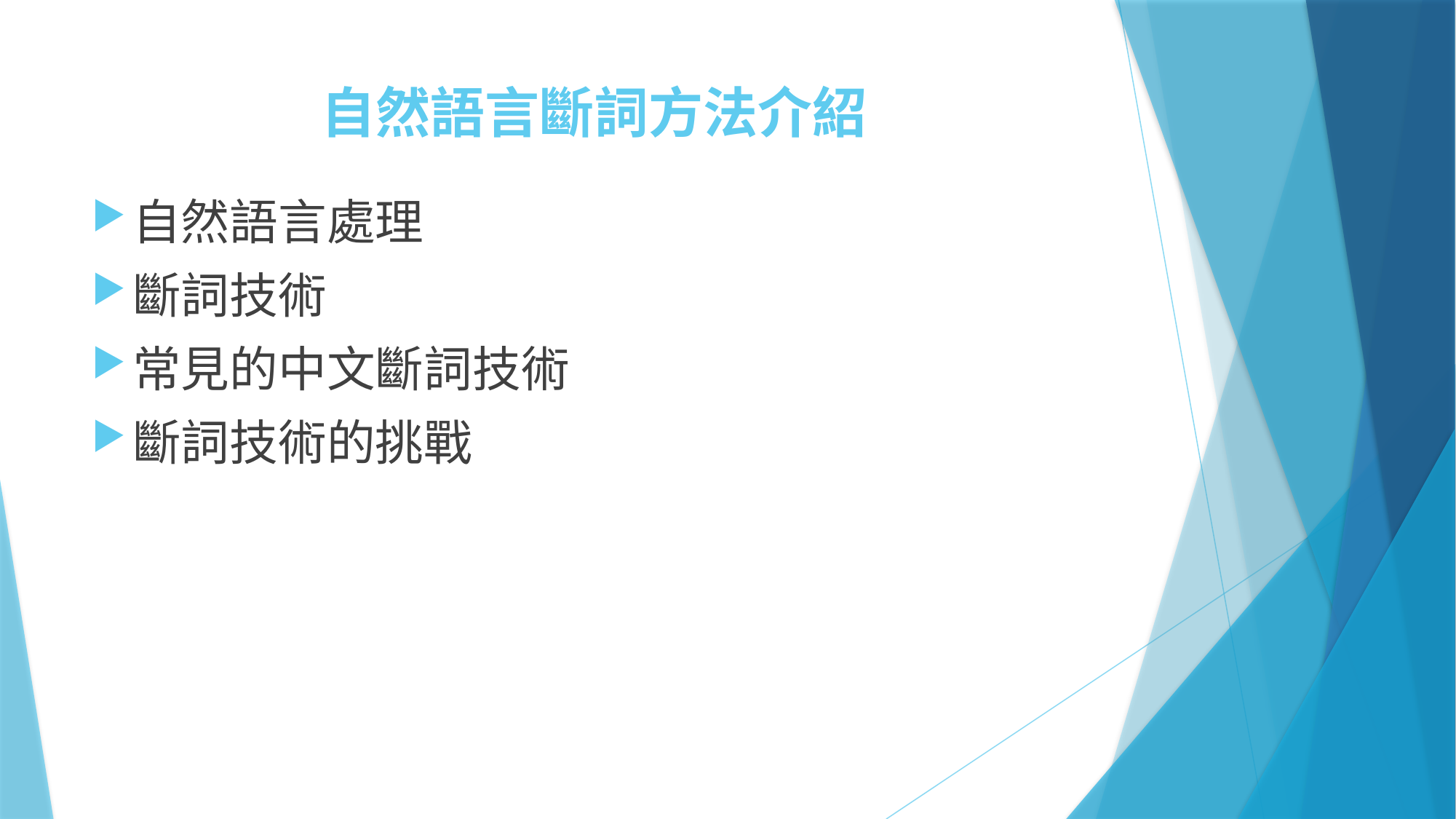

# 自然語言斷詞方法介紹
自然語言處理
斷詞技術
常見的中文斷詞技術
斷詞技術的挑戰